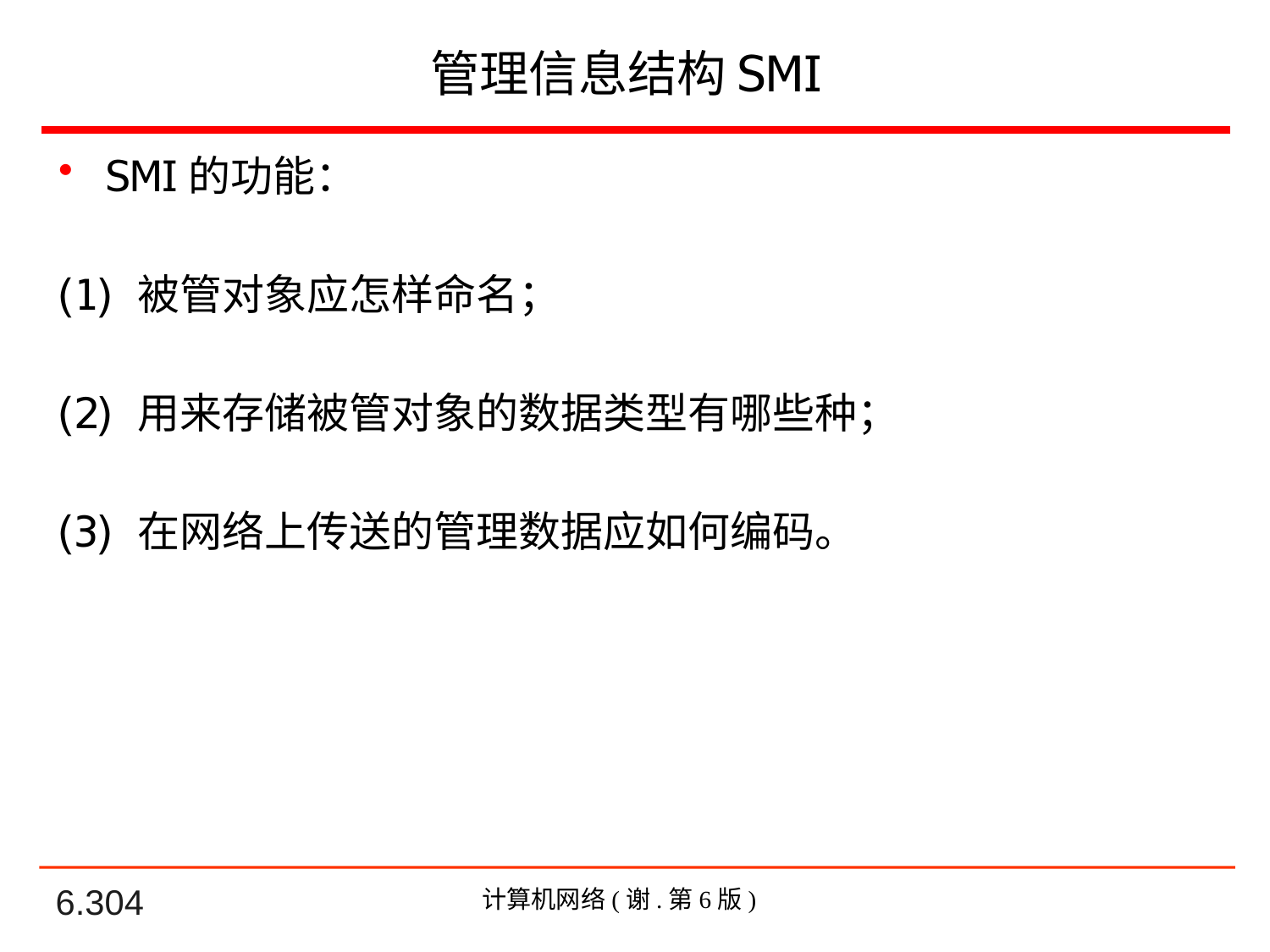

# 管理信息结构SMI
SMI的功能：

(1) 被管对象应怎样命名；

(2) 用来存储被管对象的数据类型有哪些种；

(3) 在网络上传送的管理数据应如何编码。